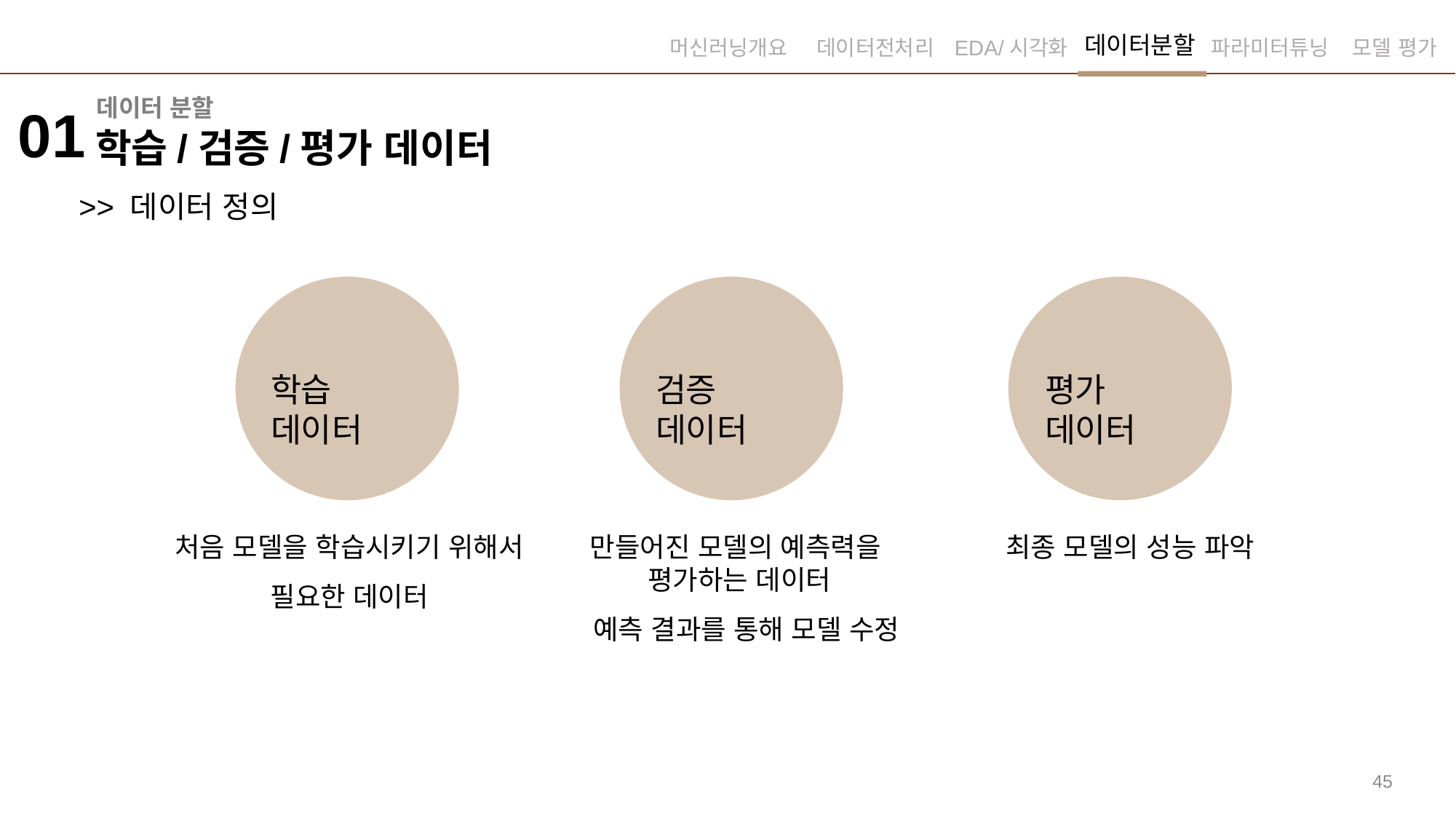

데이터분할
머신러닝개요
데이터전처리
EDA/시각화
파라미터튜닝
모델 평가

데이터 분할
01
학습/검증/평가 데이터
>> 데이터 정의

학습 데이터
검증 데이터
평가 데이터
처음 모델을 학습시키기 위해서 필요한 데이터
만들어진 모델의 예측력을
평가하는 데이터
 예측 결과를 통해 모델 수정
최종 모델의 성능 파악
45